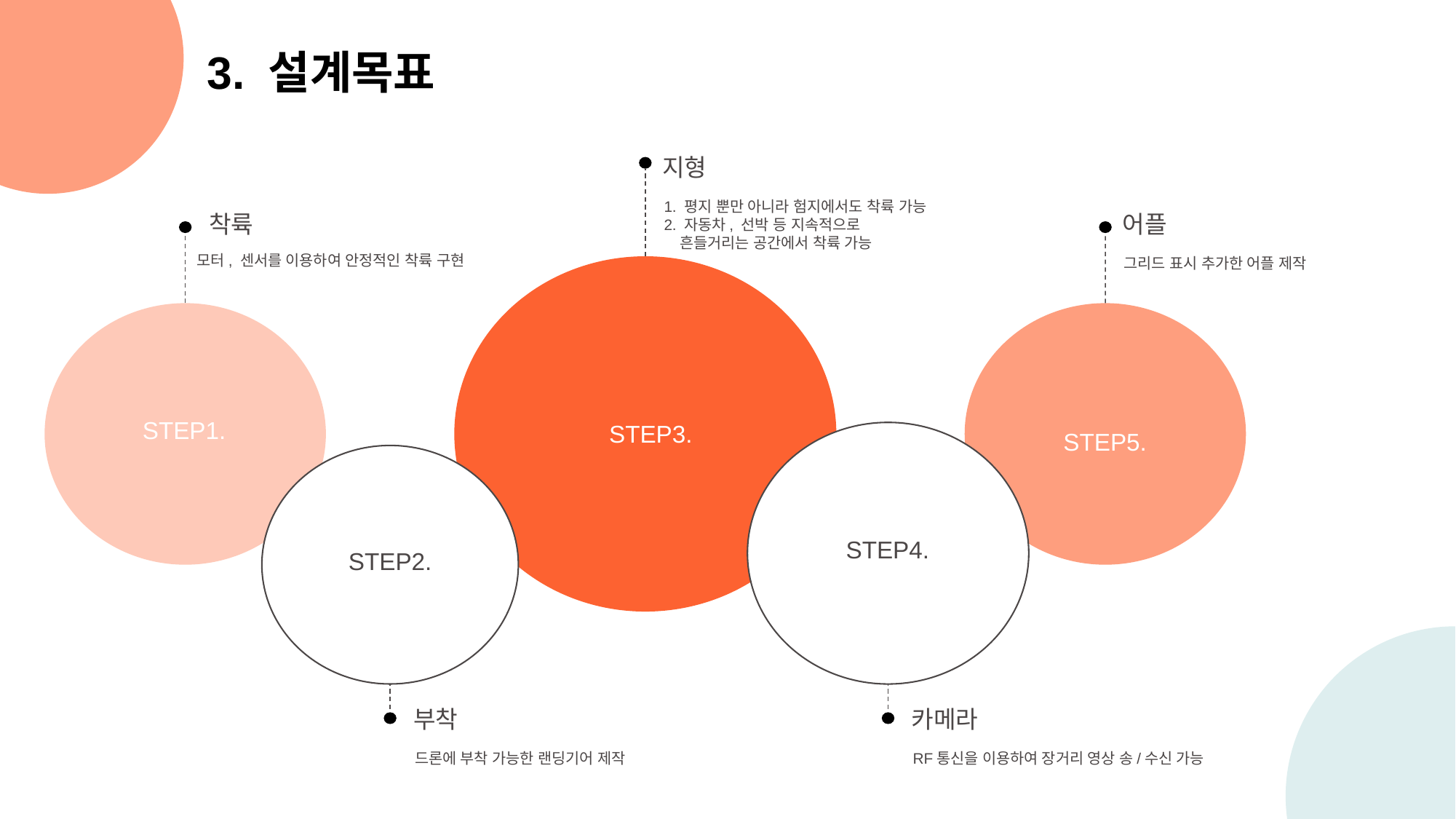

3. 설계목표
지형
1. 평지 뿐만 아니라 험지에서도 착륙 가능
2. 자동차, 선박 등 지속적으로
   흔들거리는 공간에서 착륙 가능

어플
그리드 표시 추가한 어플 제작
착륙
모터, 센서를 이용하여 안정적인 착륙 구현

STEP1.
STEP3.
STEP5.
STEP4.
STEP2.
카메라
RF통신을 이용하여 장거리 영상 송/수신 가능
부착
드론에 부착 가능한 랜딩기어 제작